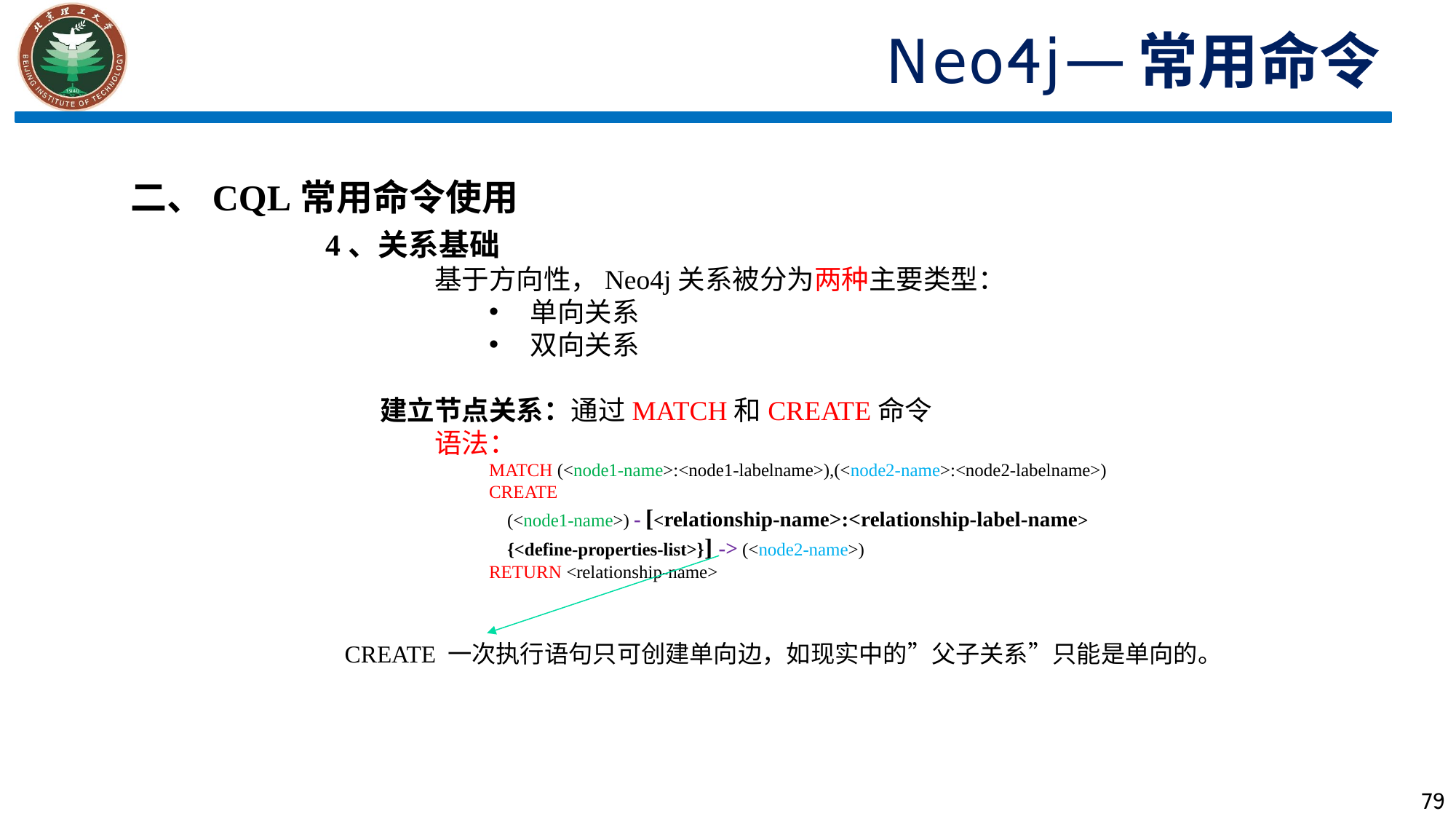

Neo4j—常用命令
二、CQL常用命令使用
4、关系基础
	基于方向性，Neo4j关系被分为两种主要类型：
单向关系
双向关系

建立节点关系：通过MATCH和CREATE命令
语法：
MATCH (<node1-name>:<node1-labelname>),(<node2-name>:<node2-labelname>)
CREATE
    (<node1-name>) - [<relationship-name>:<relationship-label-name>
    {<define-properties-list>}] -> (<node2-name>)
RETURN <relationship-name>
CREATE 一次执行语句只可创建单向边，如现实中的”父子关系”只能是单向的。
79